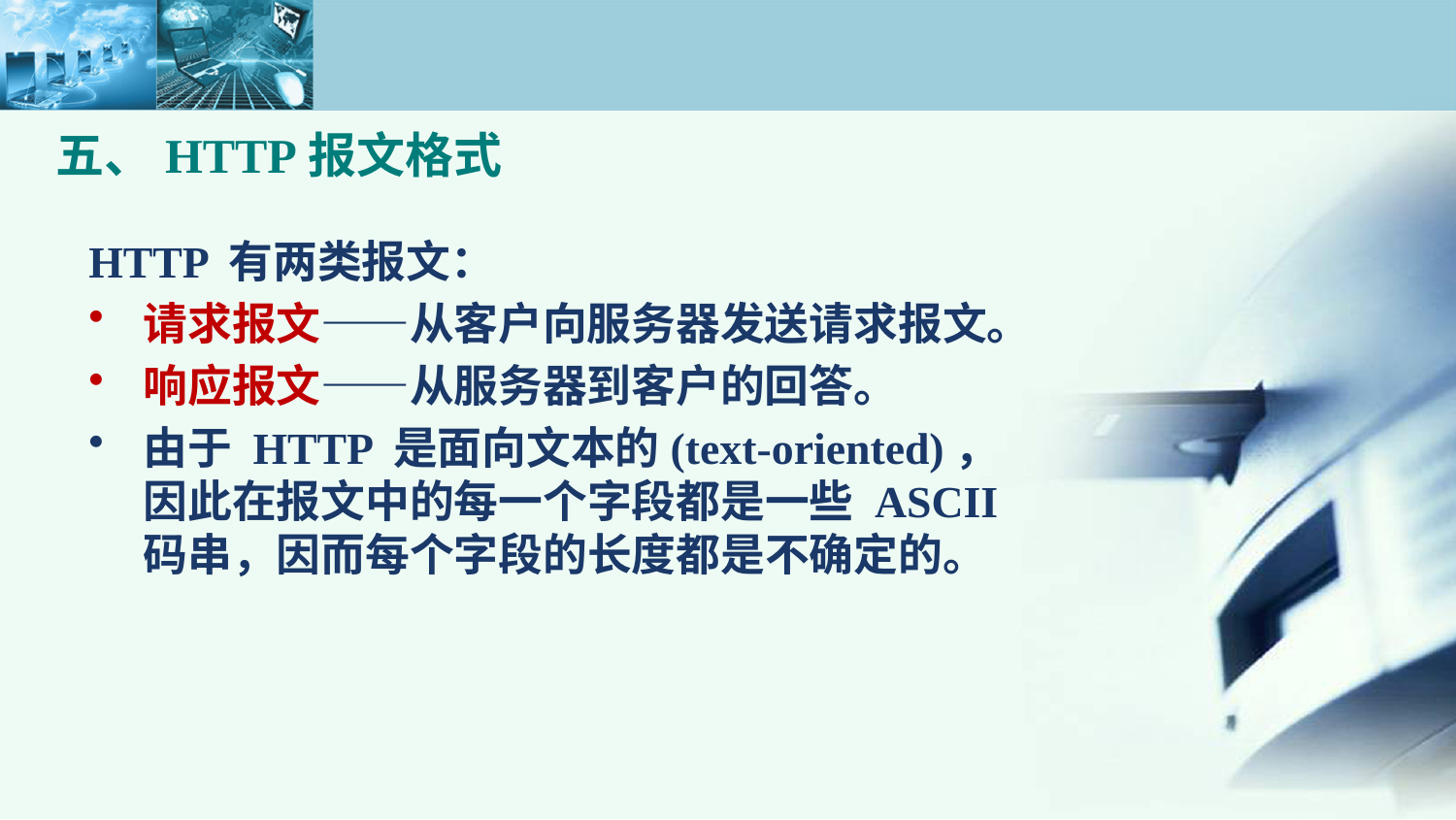

五、HTTP报文格式
HTTP 有两类报文：
请求报文——从客户向服务器发送请求报文。
响应报文——从服务器到客户的回答。
由于 HTTP 是面向文本的(text-oriented)，因此在报文中的每一个字段都是一些 ASCII 码串，因而每个字段的长度都是不确定的。